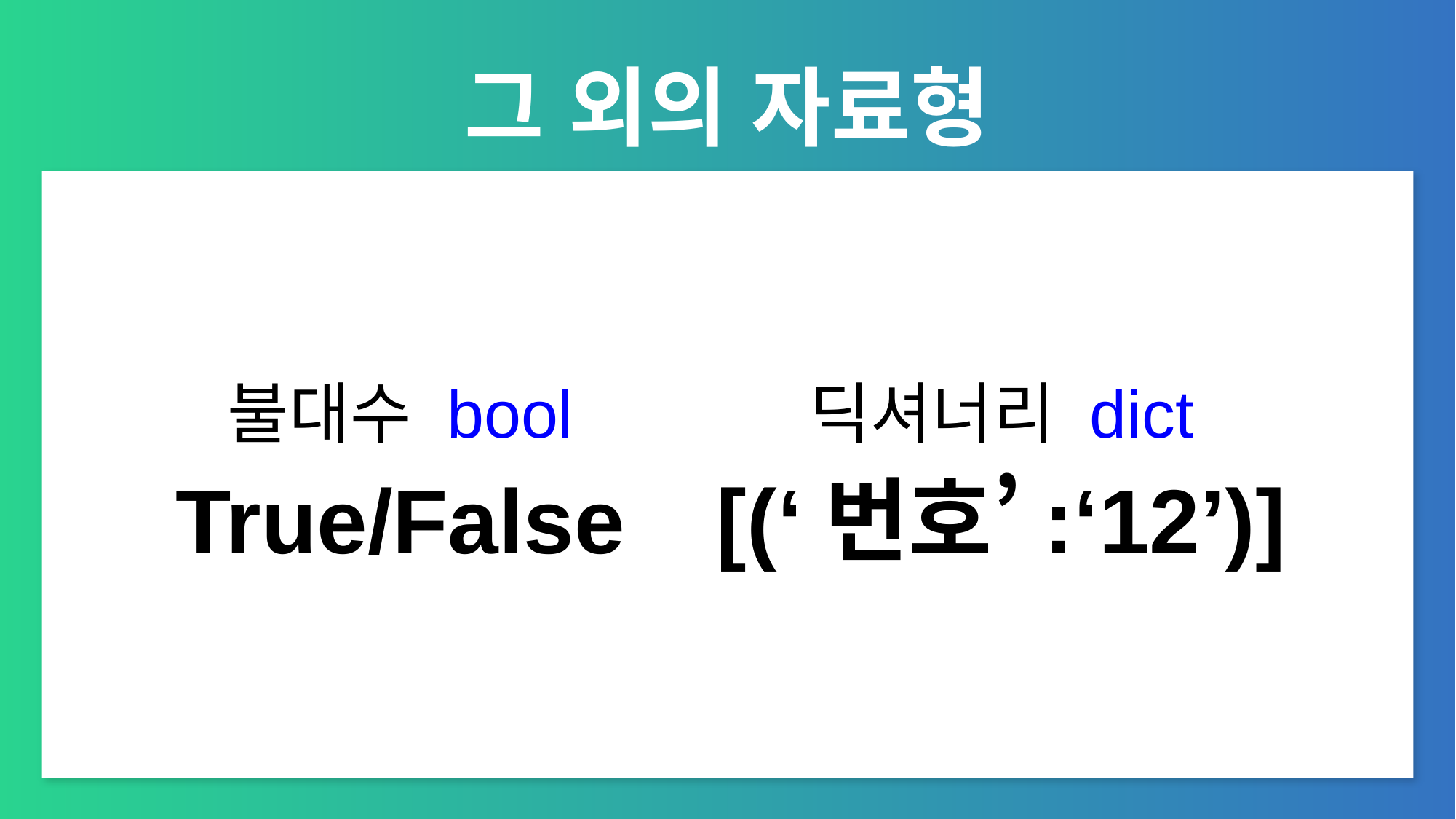

# 그 외의 자료형
불대수 bool
True/False
딕셔너리 dict
[(‘번호’:‘12’)]